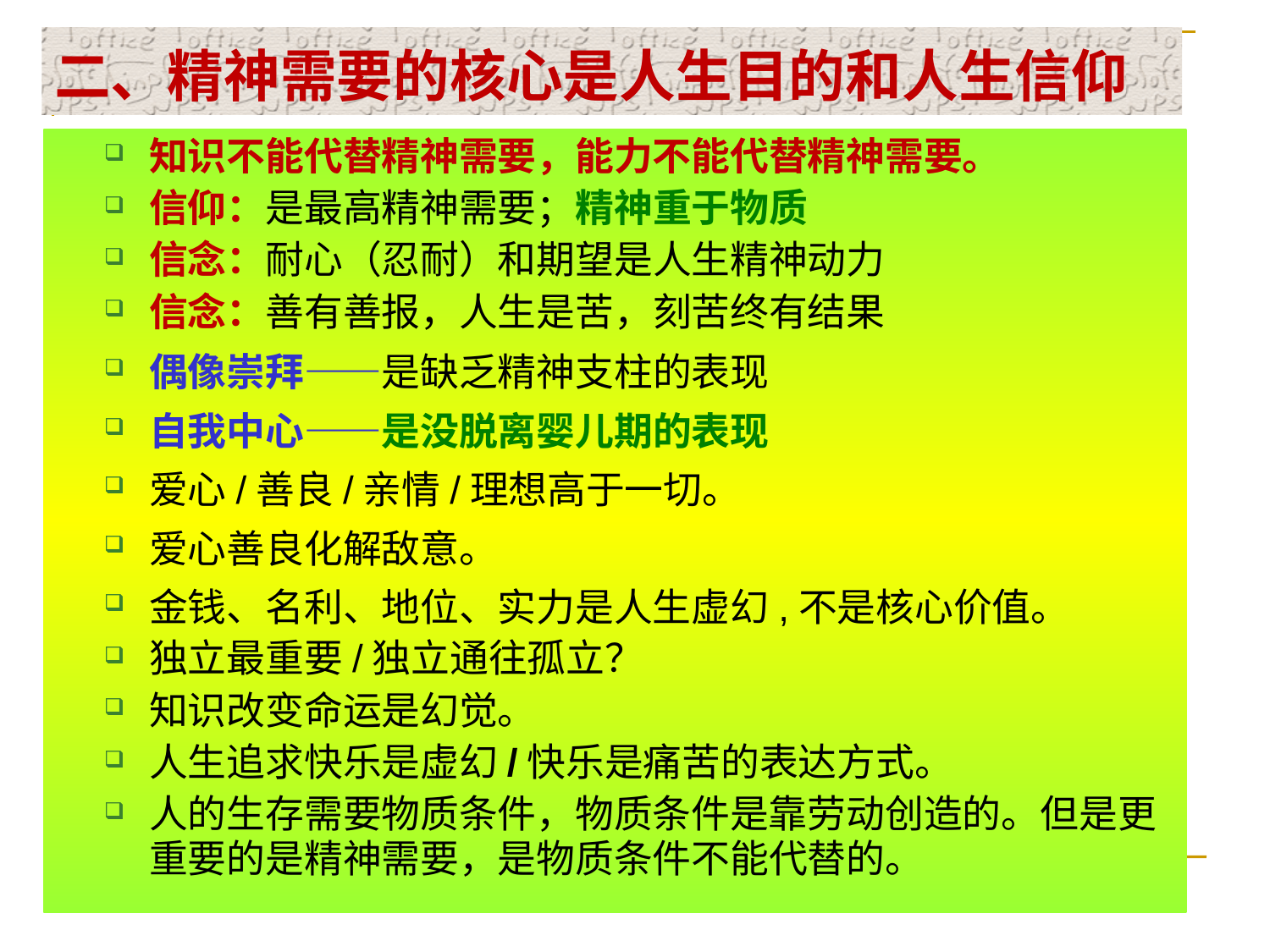

二、精神需要的核心是人生目的和人生信仰
知识不能代替精神需要，能力不能代替精神需要。
信仰：是最高精神需要；精神重于物质
信念：耐心（忍耐）和期望是人生精神动力
信念：善有善报，人生是苦，刻苦终有结果
偶像崇拜——是缺乏精神支柱的表现
自我中心——是没脱离婴儿期的表现
爱心/善良/亲情/理想高于一切。
爱心善良化解敌意。
金钱、名利、地位、实力是人生虚幻,不是核心价值。
独立最重要/独立通往孤立？
知识改变命运是幻觉。
人生追求快乐是虚幻/快乐是痛苦的表达方式。
人的生存需要物质条件，物质条件是靠劳动创造的。但是更重要的是精神需要，是物质条件不能代替的。
67